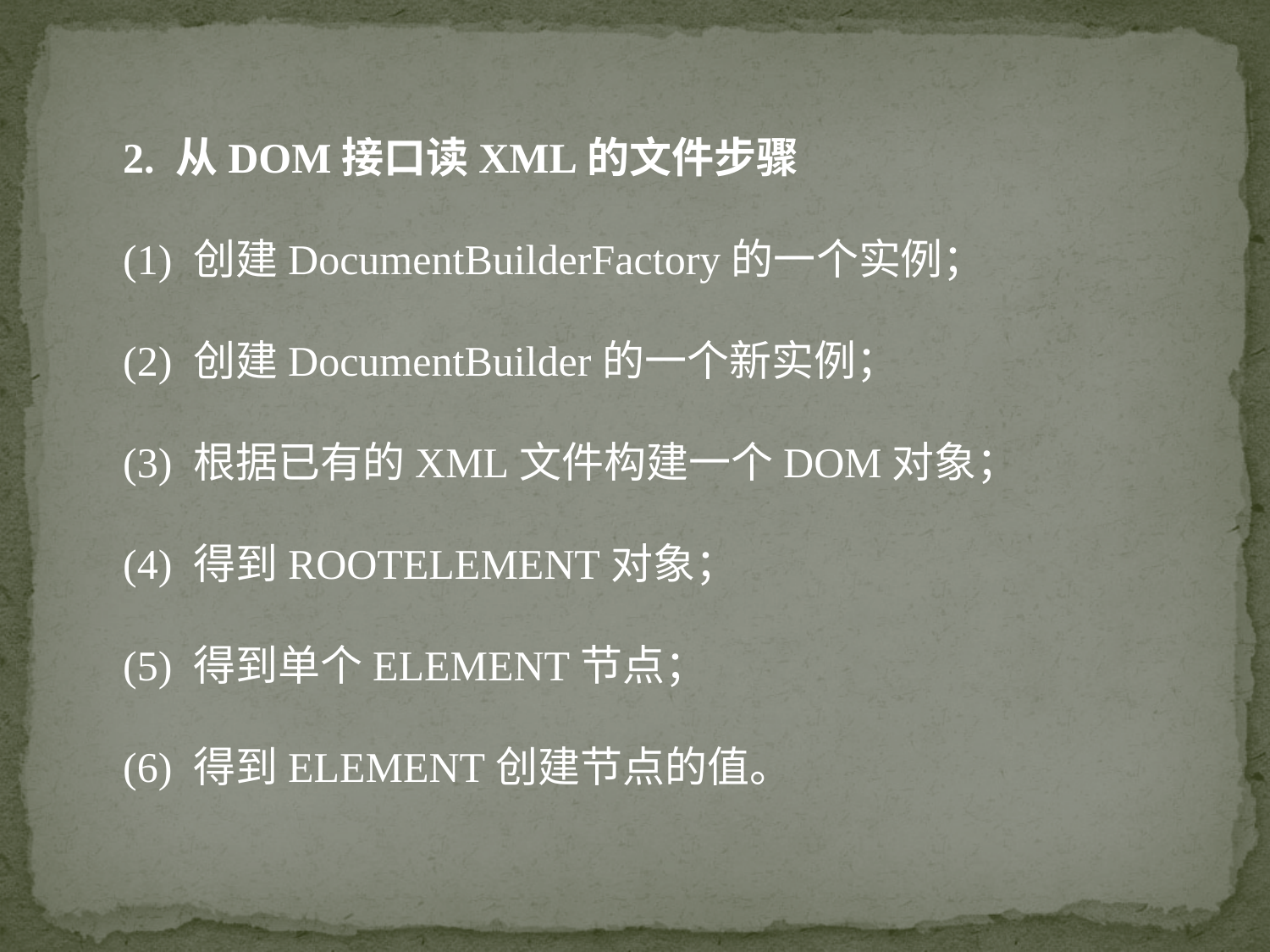

2. 从DOM接口读XML的文件步骤
(1) 创建DocumentBuilderFactory的一个实例；
(2) 创建DocumentBuilder的一个新实例；
(3) 根据已有的XML文件构建一个DOM对象；
(4) 得到ROOTELEMENT对象；
(5) 得到单个ELEMENT节点；
(6) 得到ELEMENT创建节点的值。